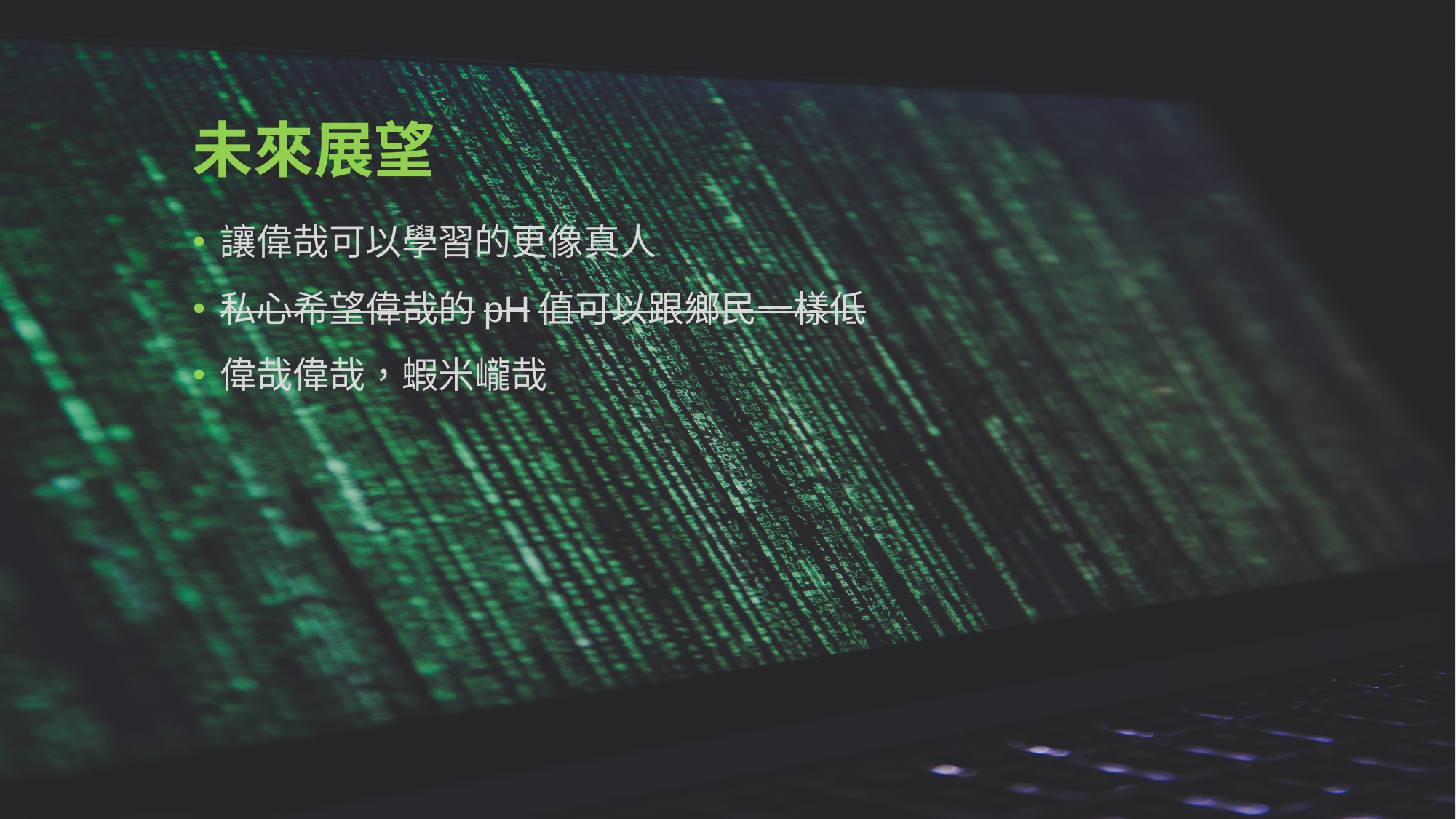

# 未來展望
讓偉哉可以學習的更像真人
私心希望偉哉的pH值可以跟鄉民一樣低
偉哉偉哉，蝦米巄哉